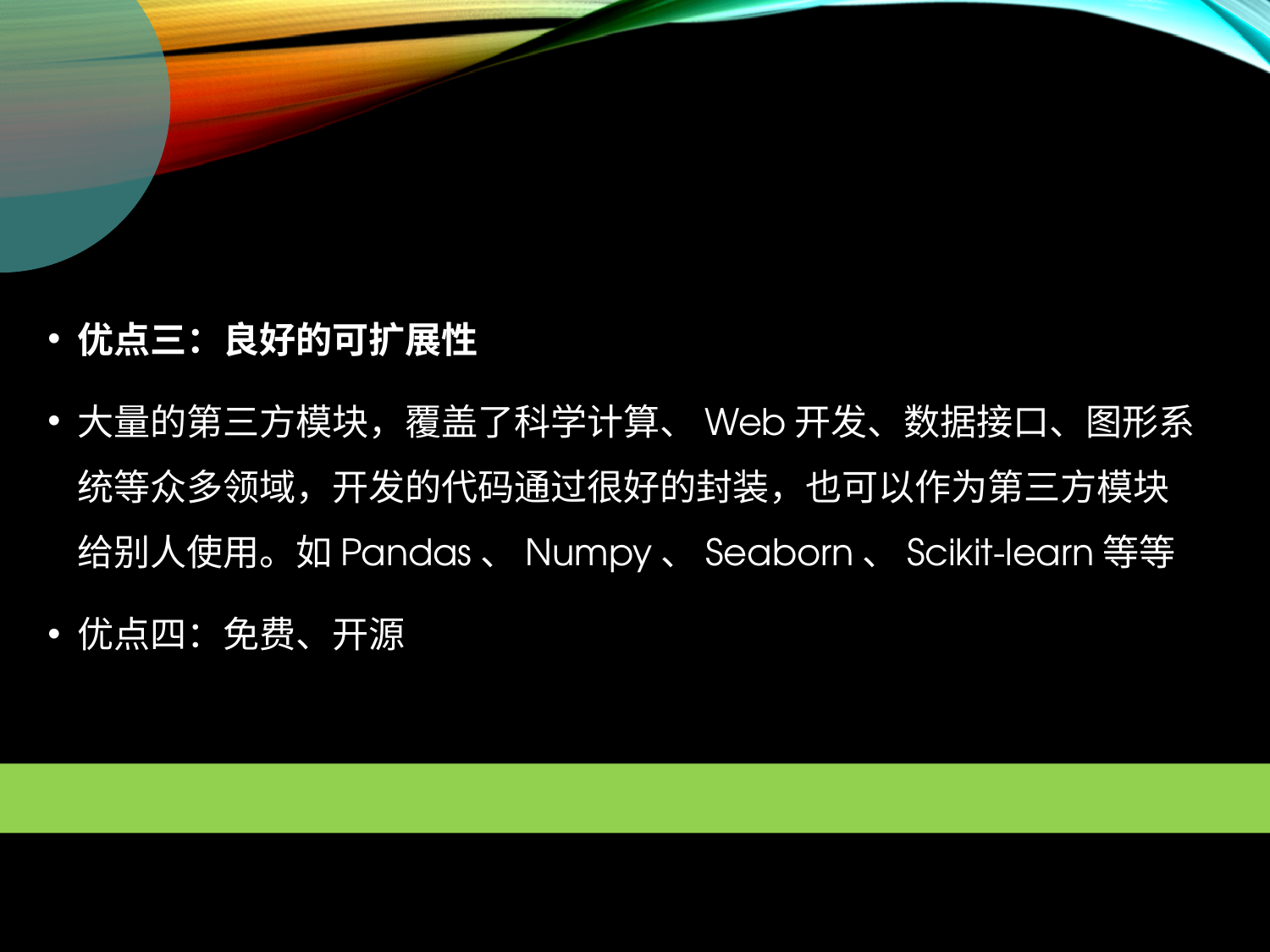

19
优点三：良好的可扩展性
大量的第三方模块，覆盖了科学计算、Web开发、数据接口、图形系统等众多领域，开发的代码通过很好的封装，也可以作为第三方模块给别人使用。如Pandas、Numpy、Seaborn、Scikit-learn等等
优点四：免费、开源